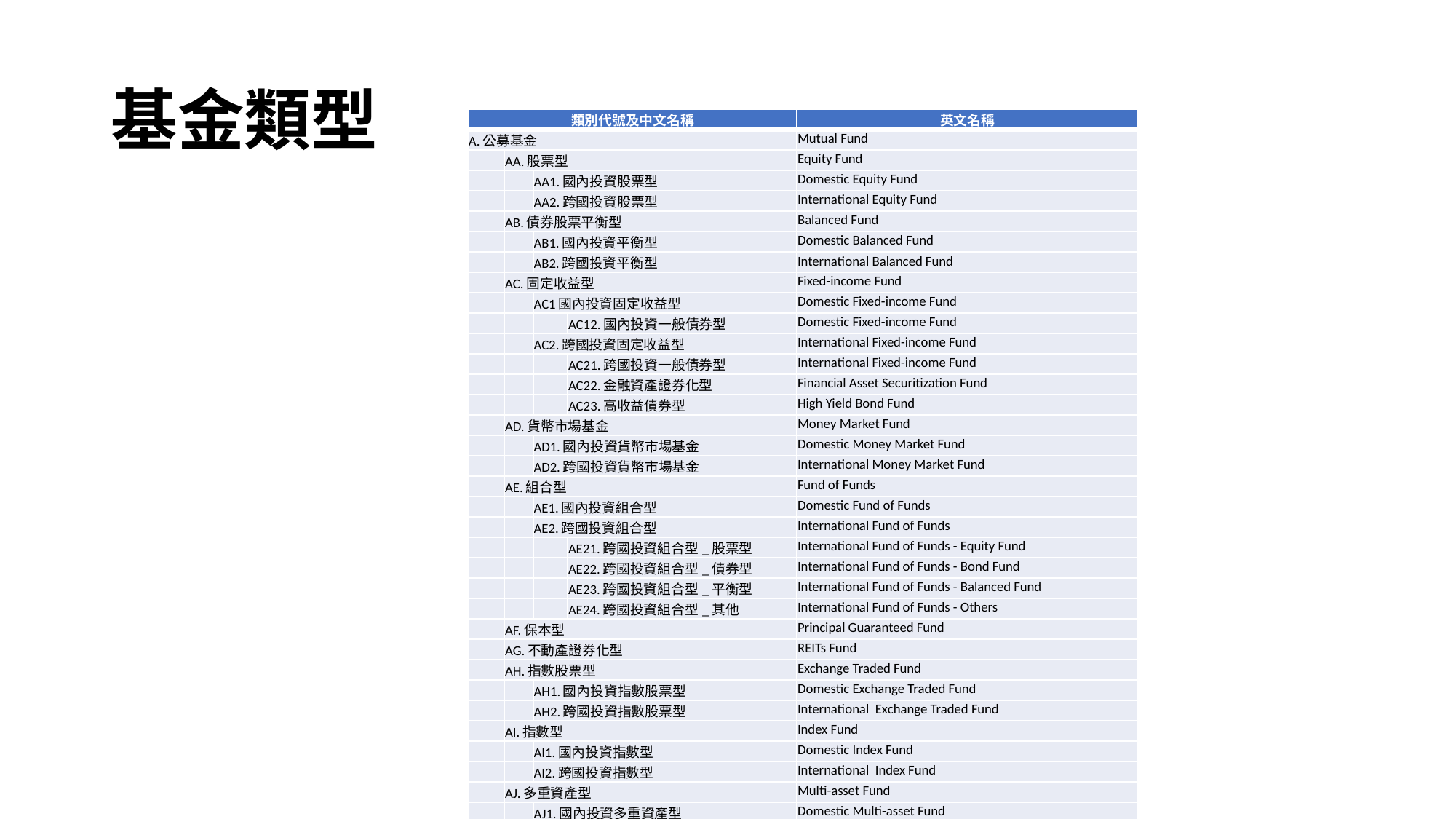

# 基金類型
| 類別代號及中文名稱 |  |  |  | 英文名稱 |
| --- | --- | --- | --- | --- |
| A.公募基金 |  |  |  | Mutual Fund |
|  | AA.股票型 |  |  | Equity Fund |
|  |  | AA1.國內投資股票型 |  | Domestic Equity Fund |
|  |  | AA2.跨國投資股票型 |  | International Equity Fund |
|  | AB.債券股票平衡型 |  |  | Balanced Fund |
|  |  | AB1.國內投資平衡型 |  | Domestic Balanced Fund |
|  |  | AB2.跨國投資平衡型 |  | International Balanced Fund |
|  | AC.固定收益型 |  |  | Fixed-income Fund |
|  |  | AC1國內投資固定收益型 |  | Domestic Fixed-income Fund |
|  |  |  | AC12.國內投資一般債券型 | Domestic Fixed-income Fund |
|  |  | AC2.跨國投資固定收益型 |  | International Fixed-income Fund |
|  |  |  | AC21.跨國投資一般債券型 | International Fixed-income Fund |
|  |  |  | AC22.金融資產證券化型 | Financial Asset Securitization Fund |
|  |  |  | AC23.高收益債券型 | High Yield Bond Fund |
|  | AD.貨幣市場基金 |  |  | Money Market Fund |
|  |  | AD1.國內投資貨幣市場基金 |  | Domestic Money Market Fund |
|  |  | AD2.跨國投資貨幣市場基金 |  | International Money Market Fund |
|  | AE.組合型 |  |  | Fund of Funds |
|  |  | AE1.國內投資組合型 |  | Domestic Fund of Funds |
|  |  | AE2.跨國投資組合型 |  | International Fund of Funds |
|  |  |  | AE21.跨國投資組合型\_股票型 | International Fund of Funds - Equity Fund |
|  |  |  | AE22.跨國投資組合型\_債券型 | International Fund of Funds - Bond Fund |
|  |  |  | AE23.跨國投資組合型\_平衡型 | International Fund of Funds - Balanced Fund |
|  |  |  | AE24.跨國投資組合型\_其他 | International Fund of Funds - Others |
|  | AF.保本型 |  |  | Principal Guaranteed Fund |
|  | AG.不動產證券化型 |  |  | REITs Fund |
|  | AH.指數股票型 |  |  | Exchange Traded Fund |
|  |  | AH1.國內投資指數股票型 |  | Domestic Exchange Traded Fund |
|  |  | AH2.跨國投資指數股票型 |  | International Exchange Traded Fund |
|  | AI.指數型 |  |  | Index Fund |
|  |  | AI1.國內投資指數型 |  | Domestic Index Fund |
|  |  | AI2.跨國投資指數型 |  | International Index Fund |
|  | AJ.多重資產型 |  |  | Multi-asset Fund |
|  |  | AJ1.國內投資多重資產型 |  | Domestic Multi-asset Fund |
|  |  | AJ2.跨國投資多重資產型 |  | International Multi-asset Fund |
|  | AK.ETF連結基金 |  |  | Feeder Fund |
|  |  | AK1.國內ETF連結基金 |  | Domestic Feeder Fund |
|  | AC11.類貨幣市場型 |  |  | Domestic Bond Fund - Quasi Money Market Fund |